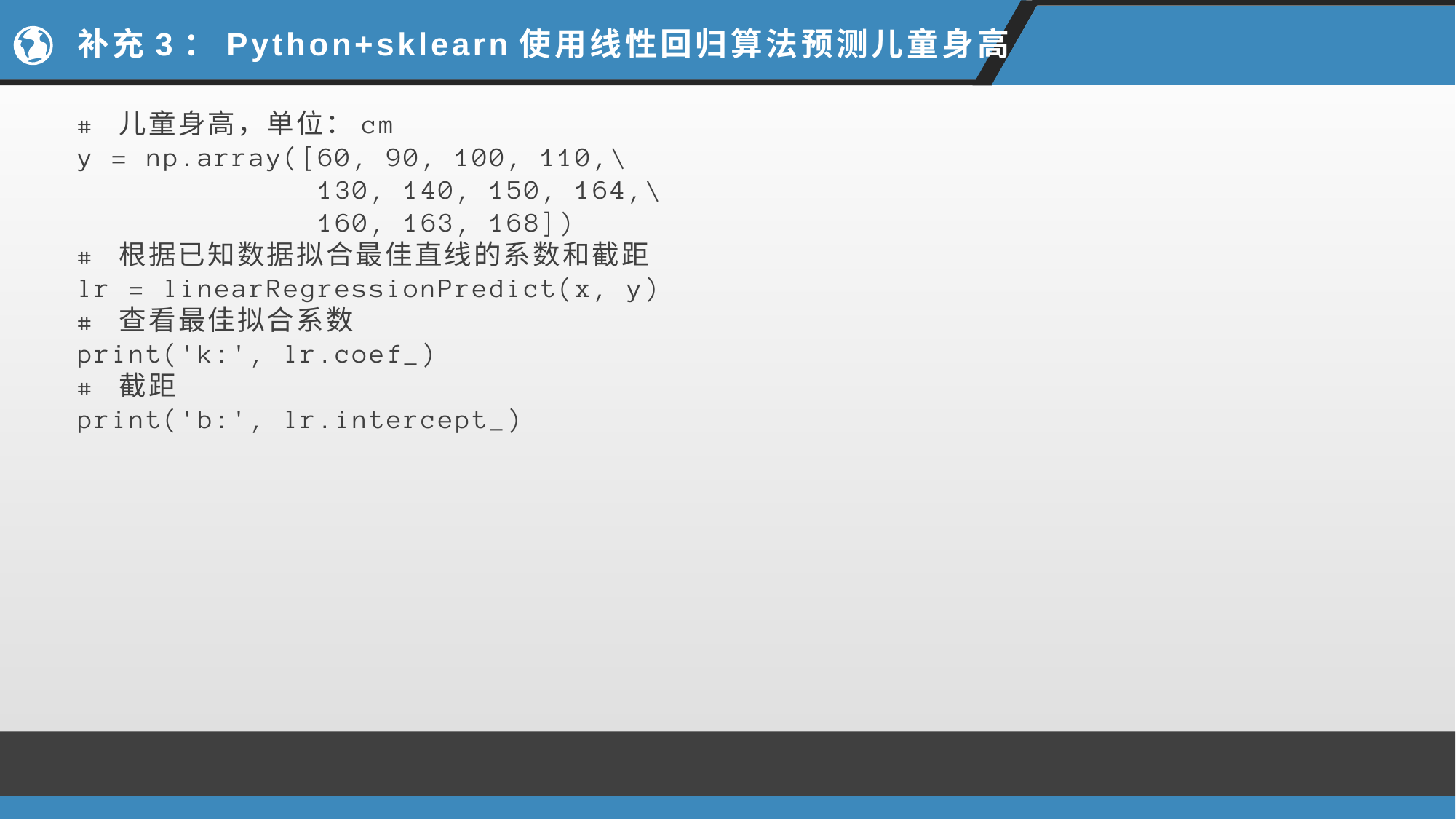

# 补充3：Python+sklearn使用线性回归算法预测儿童身高

# 儿童身高，单位：cm
y = np.array([60, 90, 100, 110,\
              130, 140, 150, 164,\
              160, 163, 168])
# 根据已知数据拟合最佳直线的系数和截距
lr = linearRegressionPredict(x, y)
# 查看最佳拟合系数
print('k:', lr.coef_)
# 截距
print('b:', lr.intercept_)